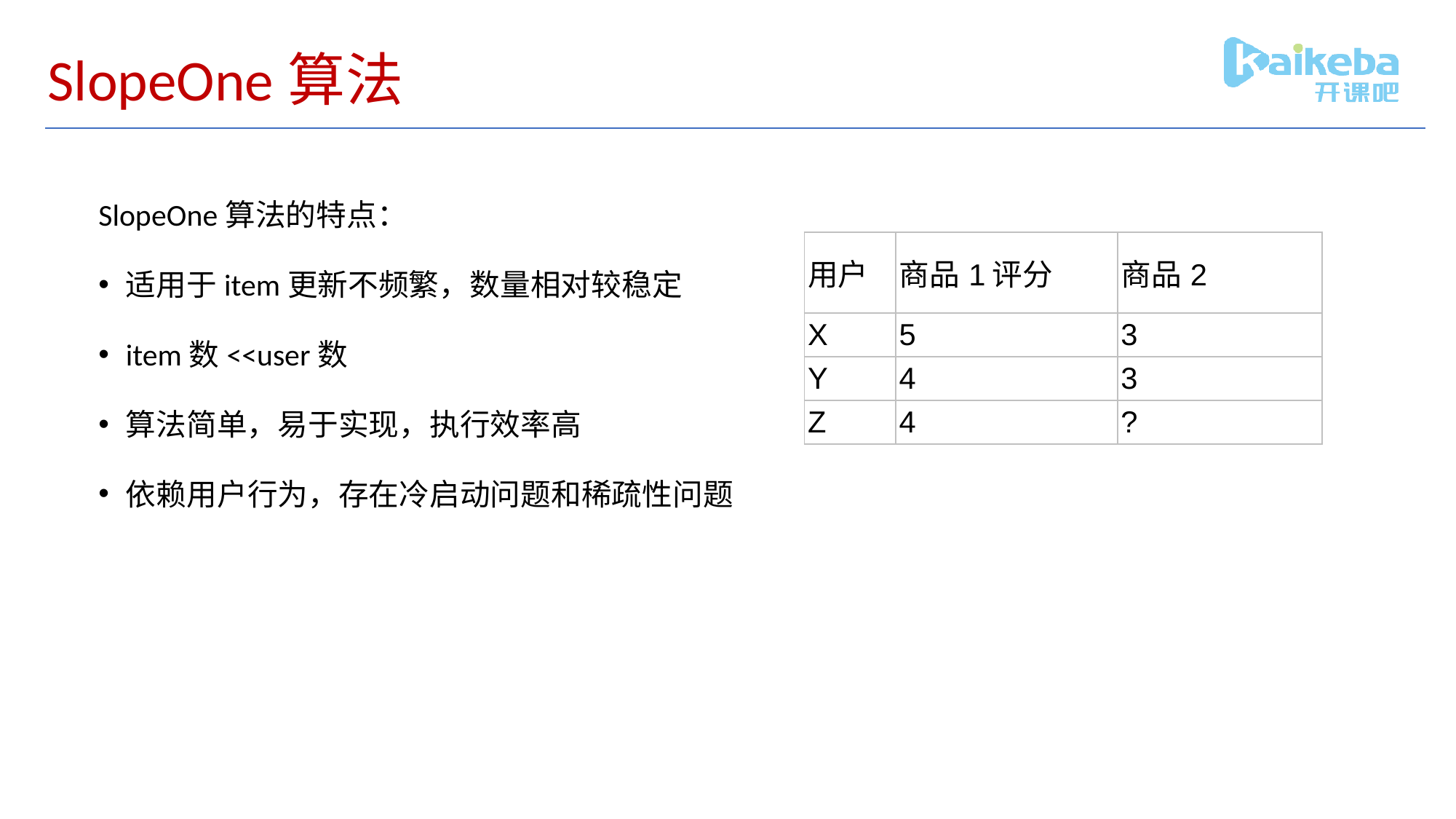

# SlopeOne算法
SlopeOne算法的特点：
适用于item更新不频繁，数量相对较稳定
item数<<user数
算法简单，易于实现，执行效率高
依赖用户行为，存在冷启动问题和稀疏性问题
| 用户 | 商品1评分 | 商品2 |
| --- | --- | --- |
| X | 5 | 3 |
| Y | 4 | 3 |
| Z | 4 | ? |